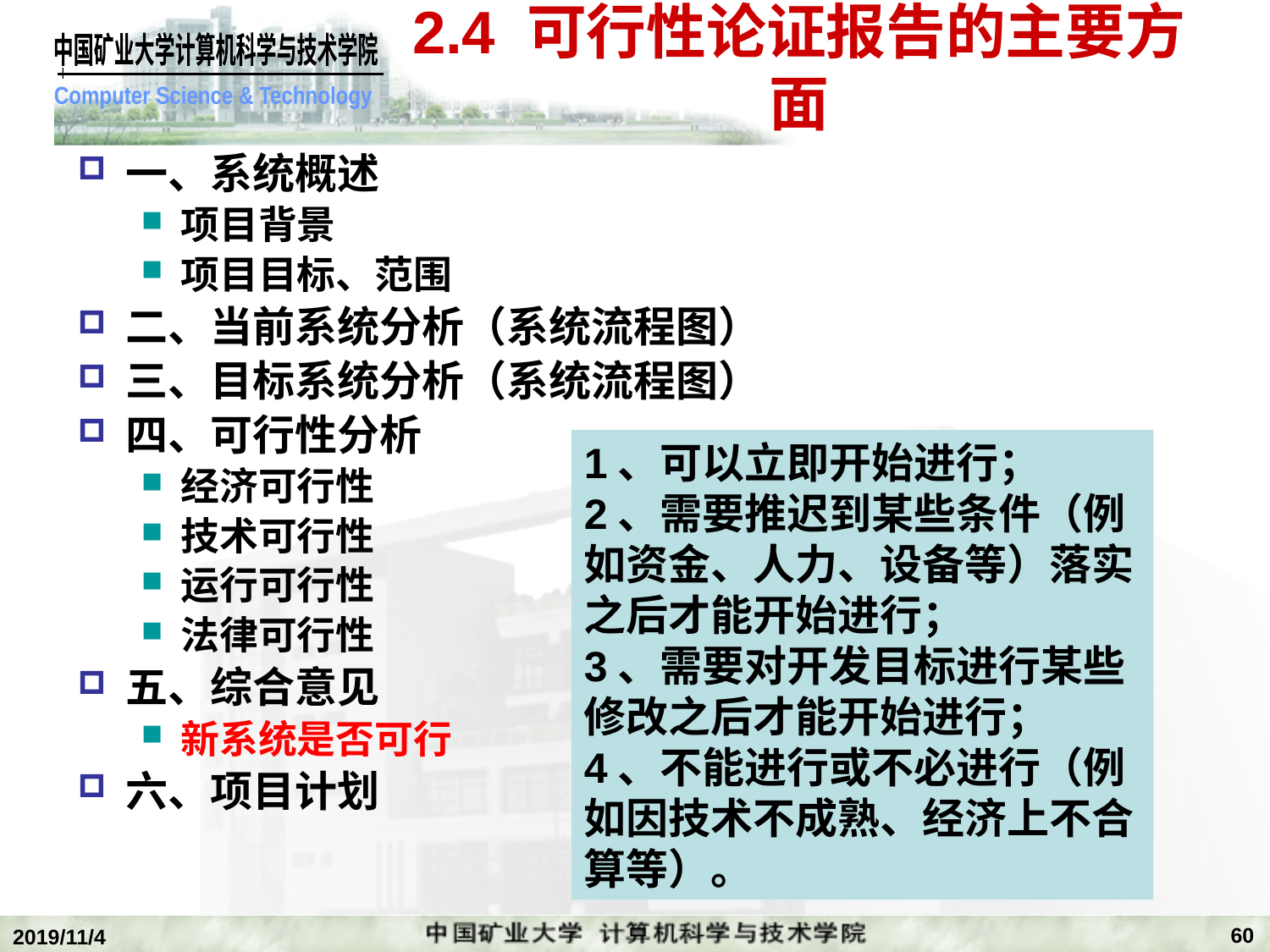

# 2.4 可行性论证报告的主要方面
一、系统概述
项目背景
项目目标、范围
二、当前系统分析（系统流程图）
三、目标系统分析（系统流程图）
四、可行性分析
经济可行性
技术可行性
运行可行性
法律可行性
五、综合意见
新系统是否可行
六、项目计划
1、可以立即开始进行；
2、需要推迟到某些条件（例如资金、人力、设备等）落实之后才能开始进行；
3、需要对开发目标进行某些修改之后才能开始进行；
4、不能进行或不必进行（例如因技术不成熟、经济上不合算等）。
60
2019/11/4